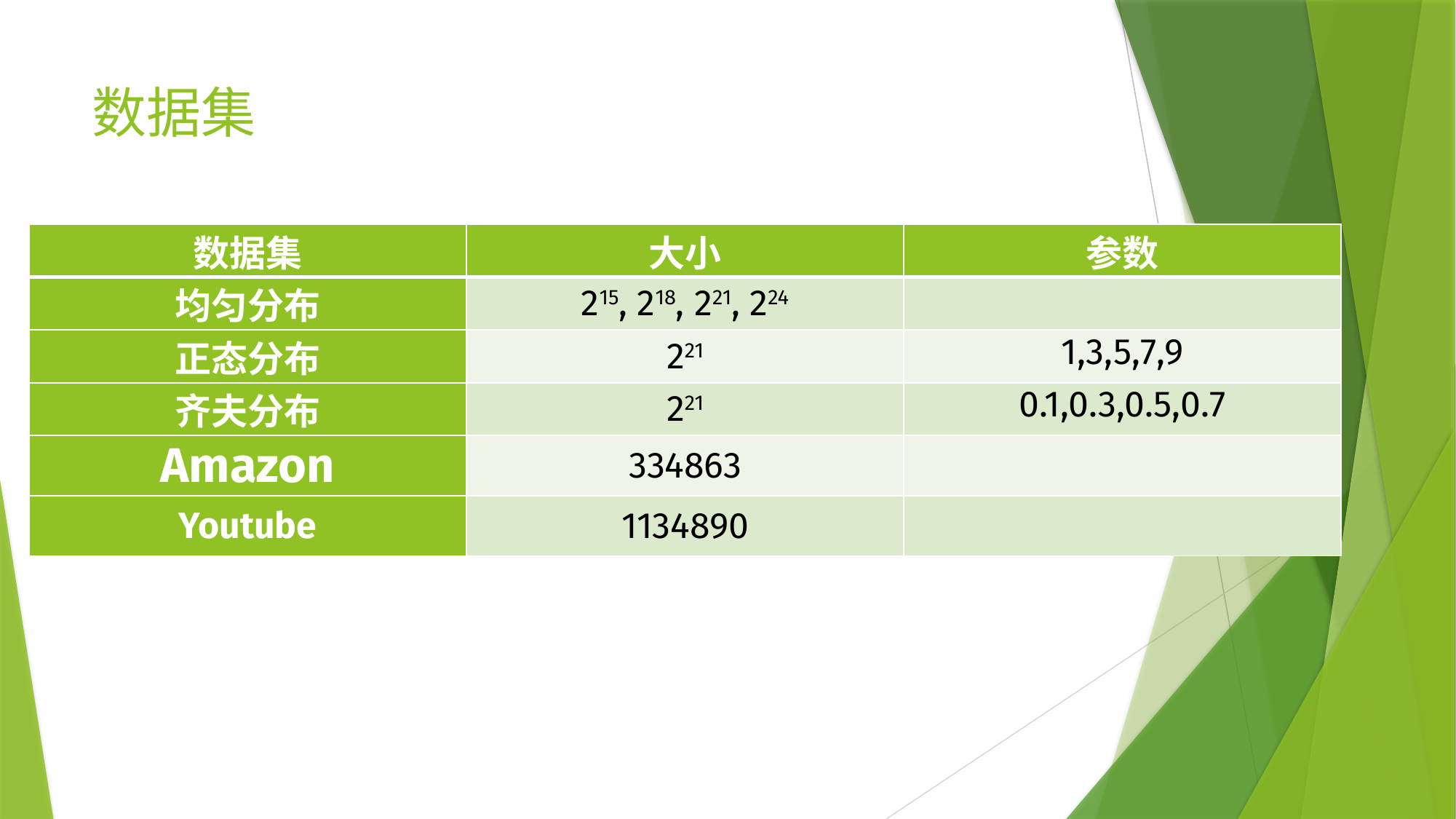

# 数据集
| 数据集 | 大小 | 参数 |
| --- | --- | --- |
| 均匀分布 | 215, 218, 221, 224 |  |
| 正态分布 | 221 | 1,3,5,7,9 |
| 齐夫分布 | 221 | 0.1,0.3,0.5,0.7 |
| Amazon | 334863 |  |
| Youtube | 1134890 |  |